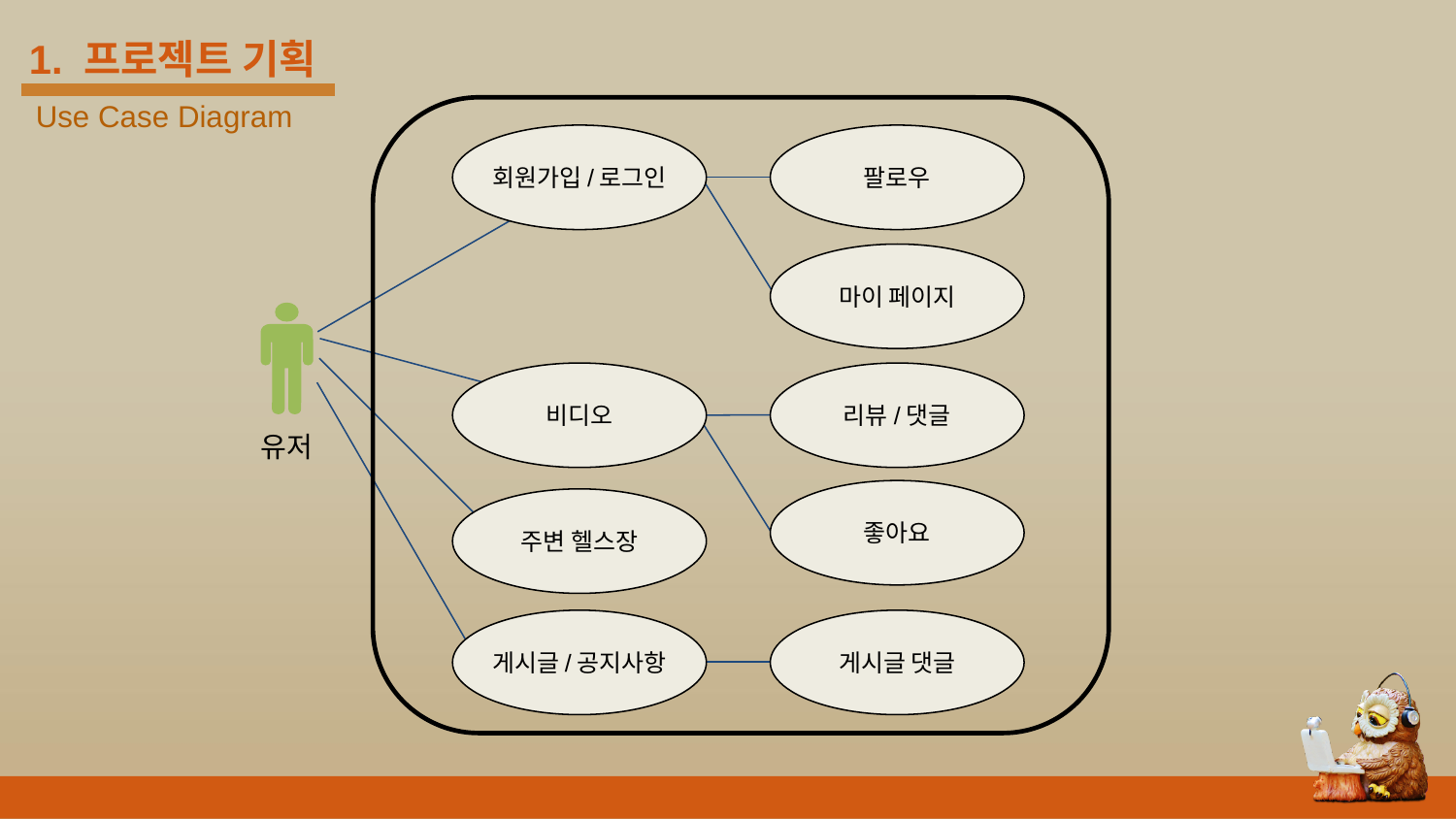

# 1. 프로젝트 기획
Use Case Diagram

회원가입/로그인
팔로우

마이 페이지

비디오
리뷰/댓글
유저

좋아요
주변 헬스장

게시글/공지사항
게시글 댓글